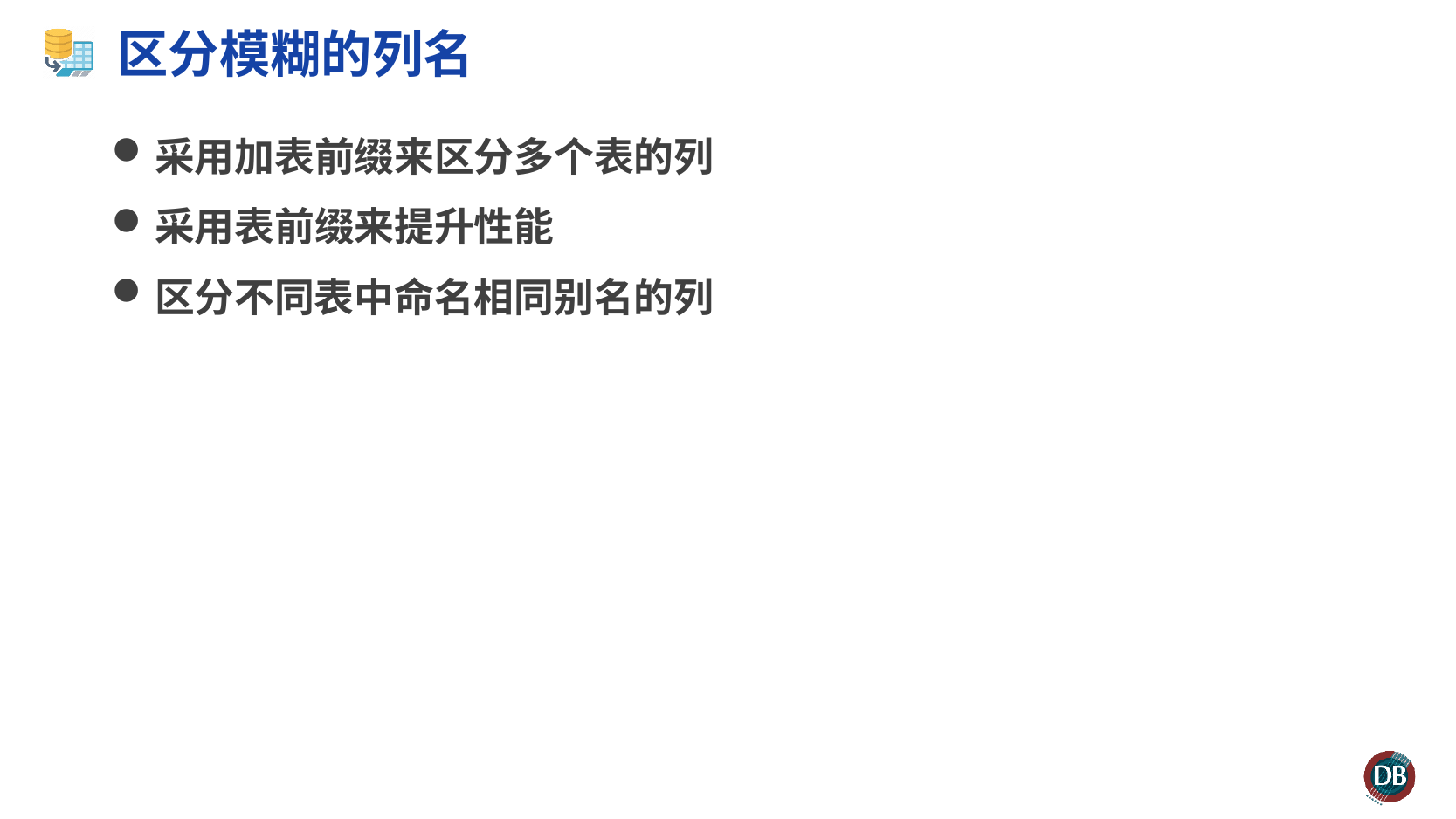

# 区分模糊的列名
采用加表前缀来区分多个表的列
采用表前缀来提升性能
区分不同表中命名相同别名的列